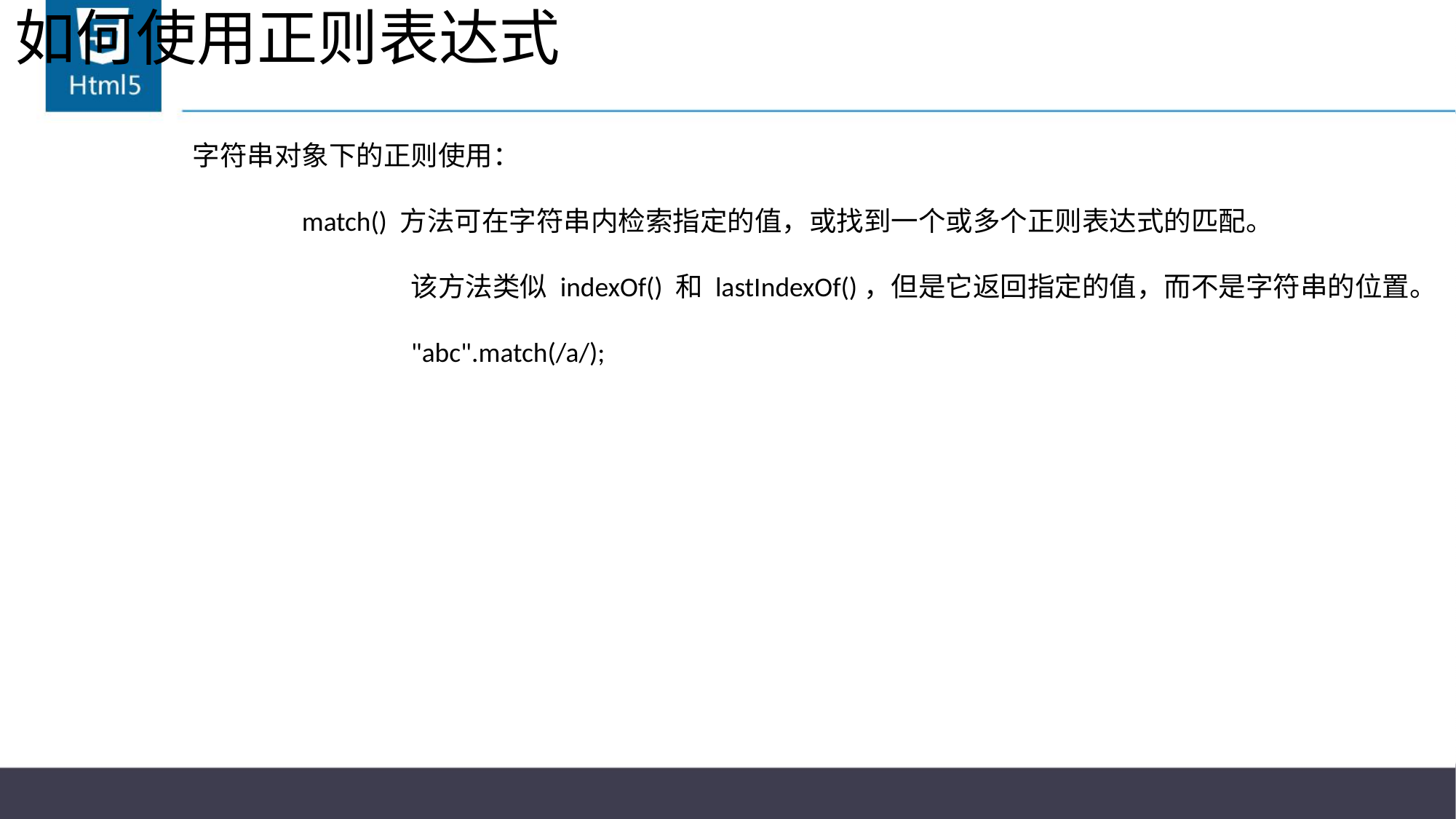

# 如何使用正则表达式
字符串对象下的正则使用：

	match() 方法可在字符串内检索指定的值，或找到一个或多个正则表达式的匹配。

		该方法类似 indexOf() 和 lastIndexOf()，但是它返回指定的值，而不是字符串的位置。

		"abc".match(/a/);